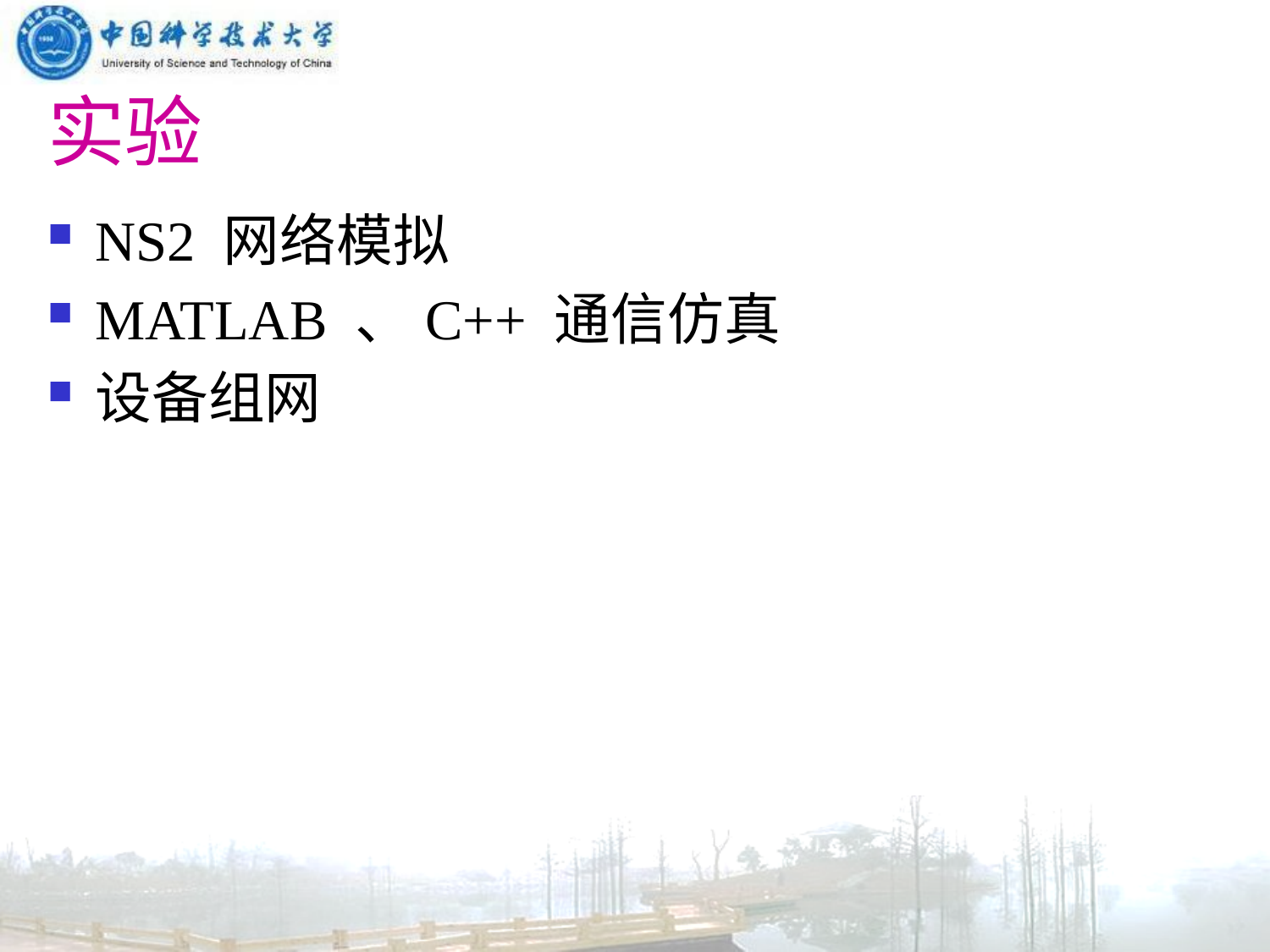

# 实验
NS2 网络模拟
MATLAB 、C++ 通信仿真
设备组网
69